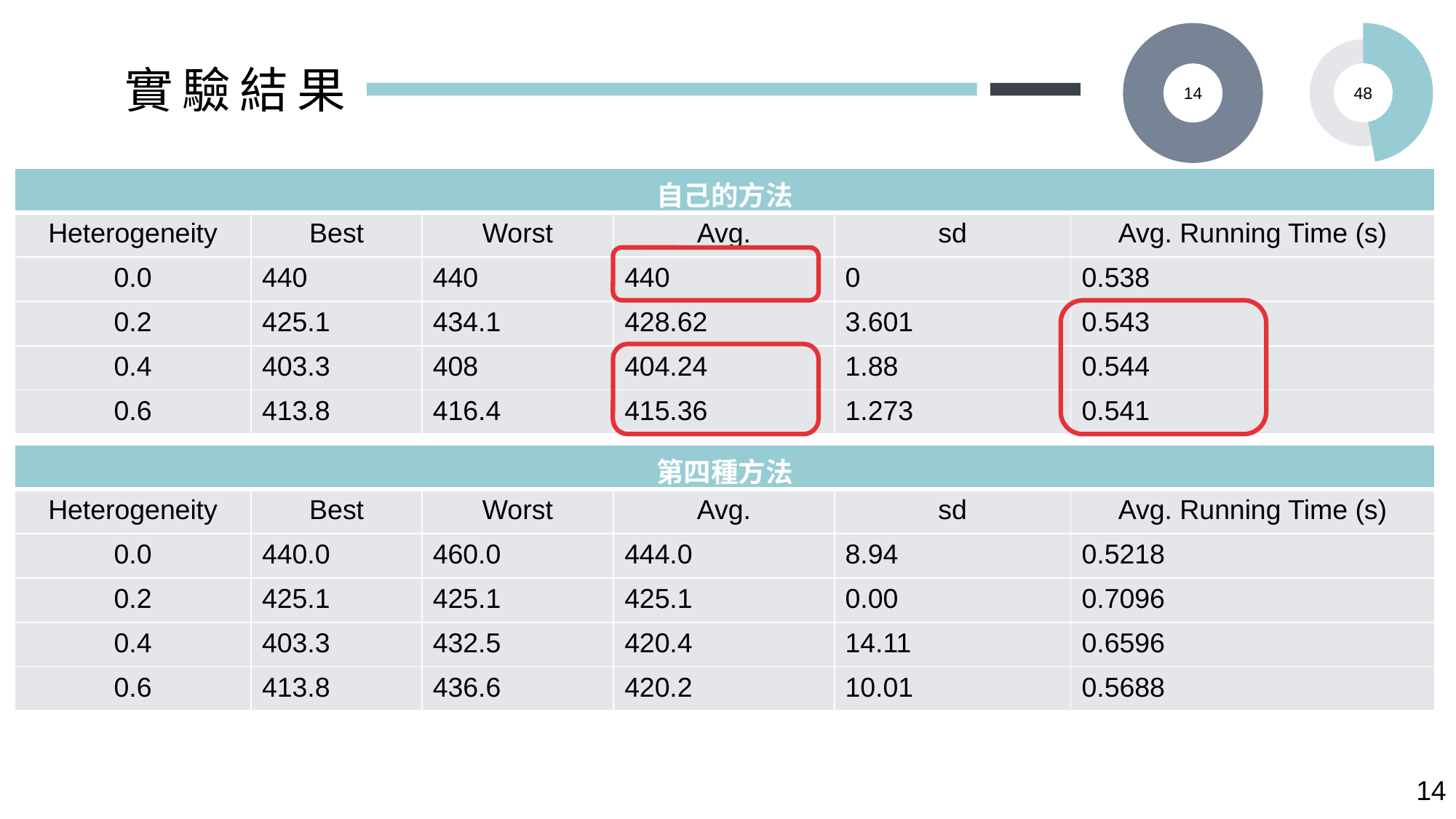

48

14
實驗結果

| 自己的方法 |  |  |  |  |  |
| --- | --- | --- | --- | --- | --- |
| Heterogeneity | Best | Worst | Avg. | sd | Avg. Running Time (s) |
| 0.0 | 440 | 440 | 440 | 0 | 0.538 |
| 0.2 | 425.1 | 434.1 | 428.62 | 3.601 | 0.543 |
| 0.4 | 403.3 | 408 | 404.24 | 1.88 | 0.544 |
| 0.6 | 413.8 | 416.4 | 415.36 | 1.273 | 0.541 |

| 第四種方法 |  |  |  |  |  |
| --- | --- | --- | --- | --- | --- |
| Heterogeneity | Best | Worst | Avg. | sd | Avg. Running Time (s) |
| 0.0 | 440.0 | 460.0 | 444.0 | 8.94 | 0.5218 |
| 0.2 | 425.1 | 425.1 | 425.1 | 0.00 | 0.7096 |
| 0.4 | 403.3 | 432.5 | 420.4 | 14.11 | 0.6596 |
| 0.6 | 413.8 | 436.6 | 420.2 | 10.01 | 0.5688 |
14